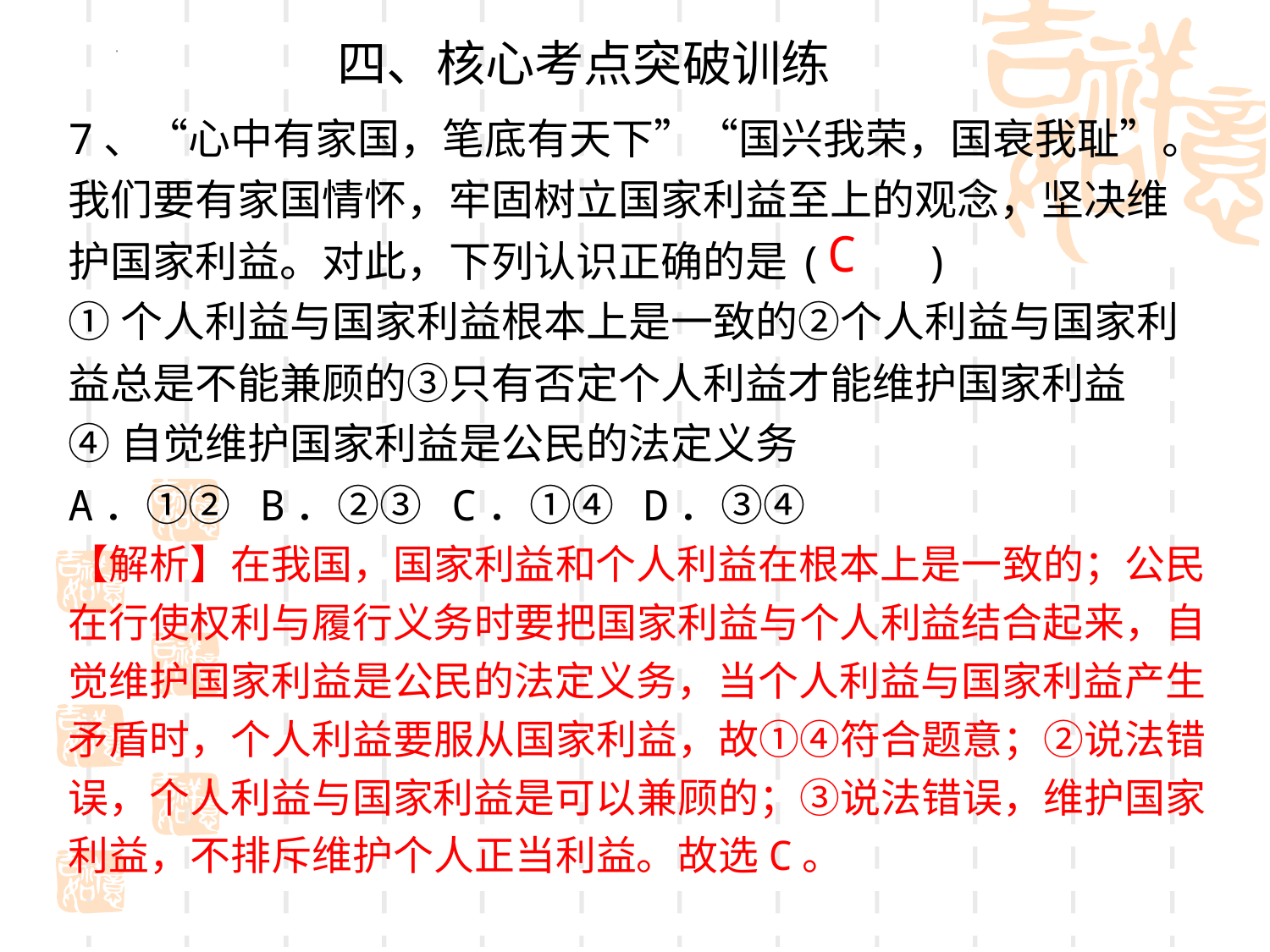

四、核心考点突破训练
7、“心中有家国，笔底有天下”“国兴我荣，国衰我耻”。我们要有家国情怀，牢固树立国家利益至上的观念，坚决维护国家利益。对此，下列认识正确的是(    )
①个人利益与国家利益根本上是一致的②个人利益与国家利益总是不能兼顾的③只有否定个人利益才能维护国家利益
④自觉维护国家利益是公民的法定义务
A．①②  B．②③  C．①④  D．③④
【解析】在我国，国家利益和个人利益在根本上是一致的；公民在行使权利与履行义务时要把国家利益与个人利益结合起来，自觉维护国家利益是公民的法定义务，当个人利益与国家利益产生矛盾时，个人利益要服从国家利益，故①④符合题意；②说法错误，个人利益与国家利益是可以兼顾的；③说法错误，维护国家利益，不排斥维护个人正当利益。故选C。
C